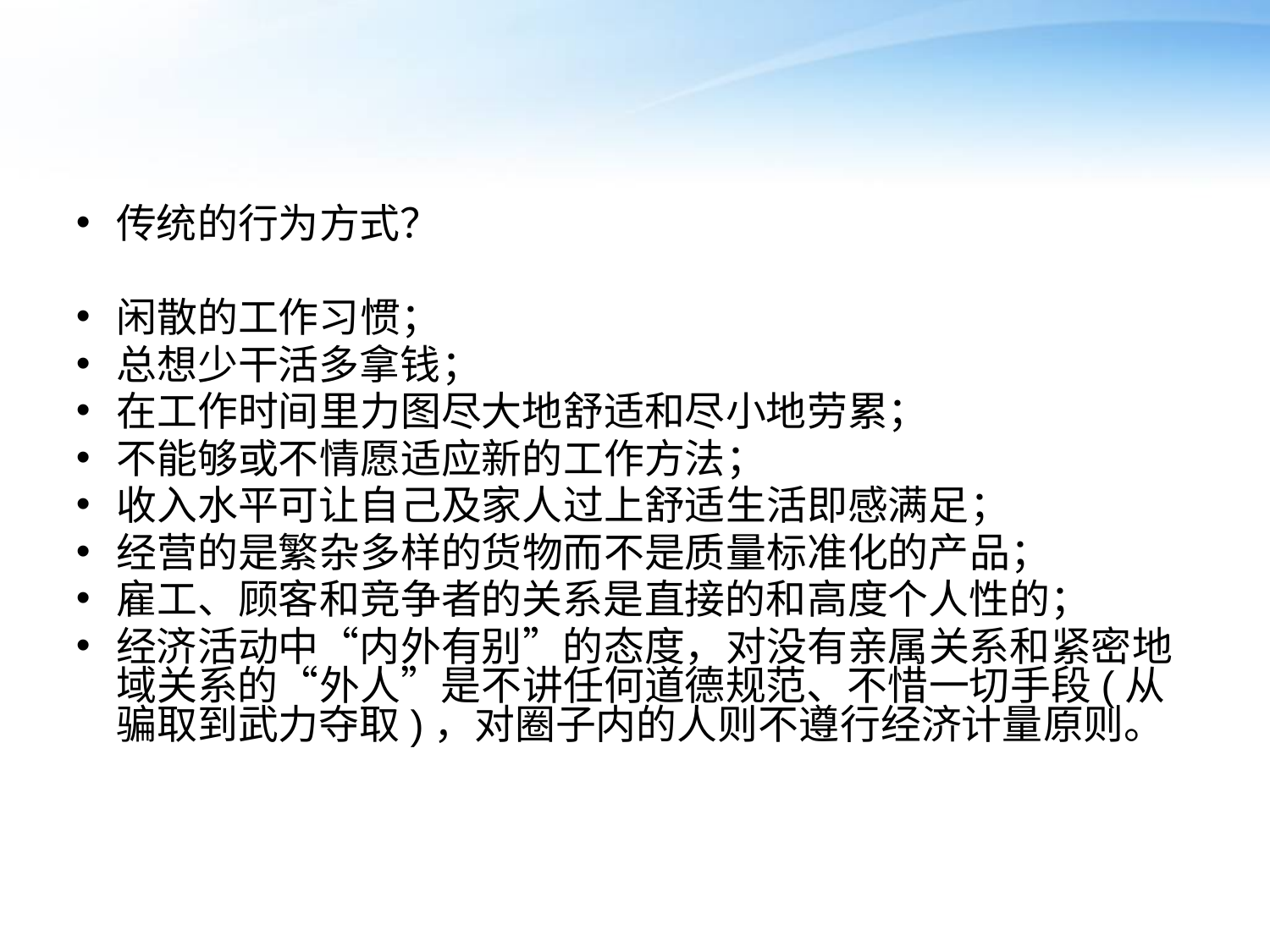

#
传统的行为方式？

闲散的工作习惯；
总想少干活多拿钱；
在工作时间里力图尽大地舒适和尽小地劳累；
不能够或不情愿适应新的工作方法；
收入水平可让自己及家人过上舒适生活即感满足；
经营的是繁杂多样的货物而不是质量标准化的产品；
雇工、顾客和竞争者的关系是直接的和高度个人性的；
经济活动中“内外有别”的态度，对没有亲属关系和紧密地域关系的“外人”是不讲任何道德规范、不惜一切手段(从骗取到武力夺取)，对圈子内的人则不遵行经济计量原则。